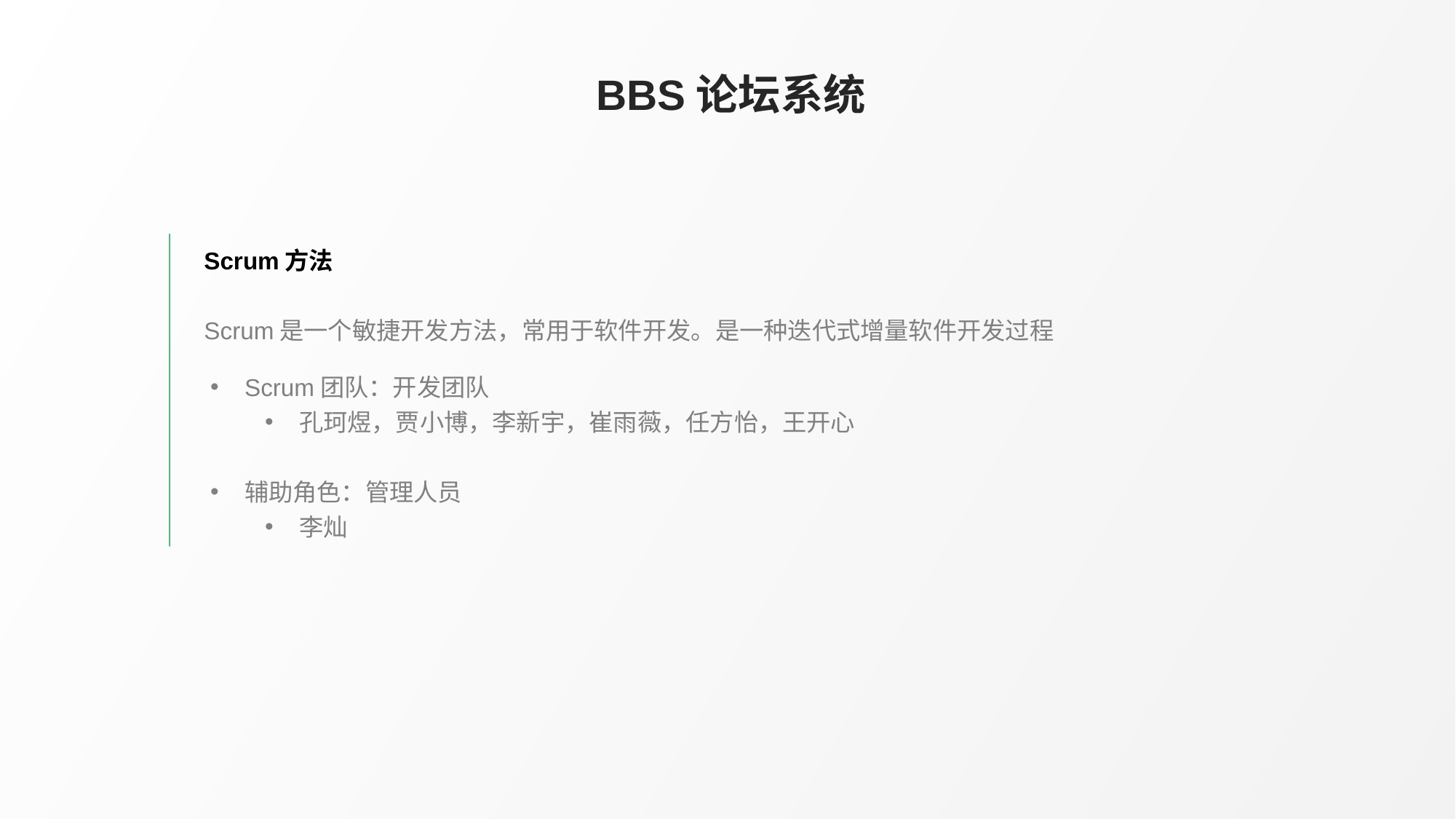

BBS论坛系统
Scrum方法

Scrum是一个敏捷开发方法，常用于软件开发。是一种迭代式增量软件开发过程
Scrum团队：开发团队
孔珂煜，贾小博，李新宇，崔雨薇，任方怡，王开心

辅助角色：管理人员
李灿